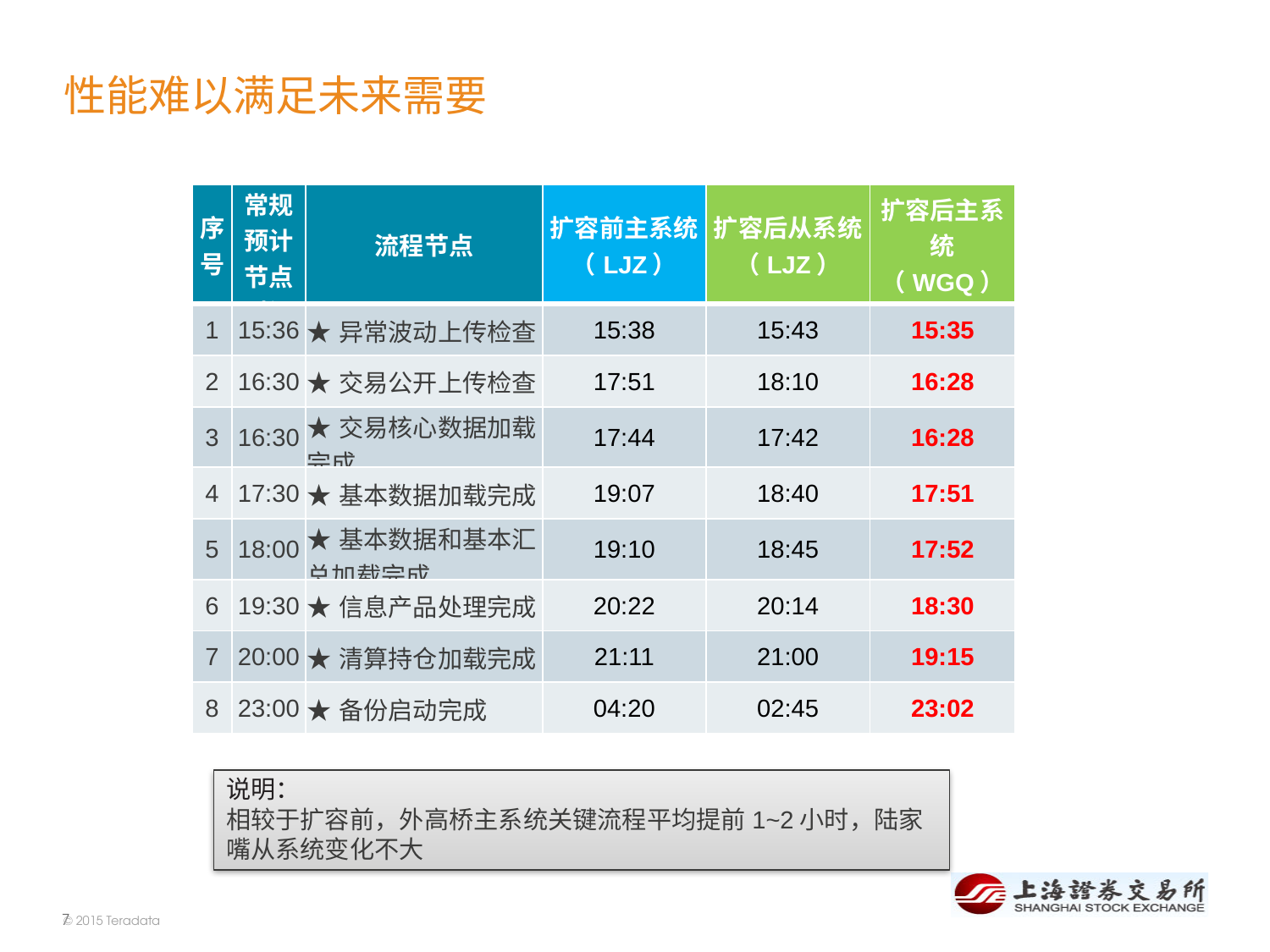

# 性能难以满足未来需要
| 序号 | 常规预计 节点时间 | 流程节点 | 扩容前主系统（LJZ） | 扩容后从系统（LJZ） | 扩容后主系统（WGQ） |
| --- | --- | --- | --- | --- | --- |
| 1 | 15:36 | ★异常波动上传检查 | 15:38 | 15:43 | 15:35 |
| 2 | 16:30 | ★交易公开上传检查 | 17:51 | 18:10 | 16:28 |
| 3 | 16:30 | ★交易核心数据加载完成 | 17:44 | 17:42 | 16:28 |
| 4 | 17:30 | ★基本数据加载完成 | 19:07 | 18:40 | 17:51 |
| 5 | 18:00 | ★基本数据和基本汇总加载完成 | 19:10 | 18:45 | 17:52 |
| 6 | 19:30 | ★信息产品处理完成 | 20:22 | 20:14 | 18:30 |
| 7 | 20:00 | ★清算持仓加载完成 | 21:11 | 21:00 | 19:15 |
| 8 | 23:00 | ★备份启动完成 | 04:20 | 02:45 | 23:02 |
说明：
相较于扩容前，外高桥主系统关键流程平均提前1~2小时，陆家嘴从系统变化不大
© 2015 Teradata